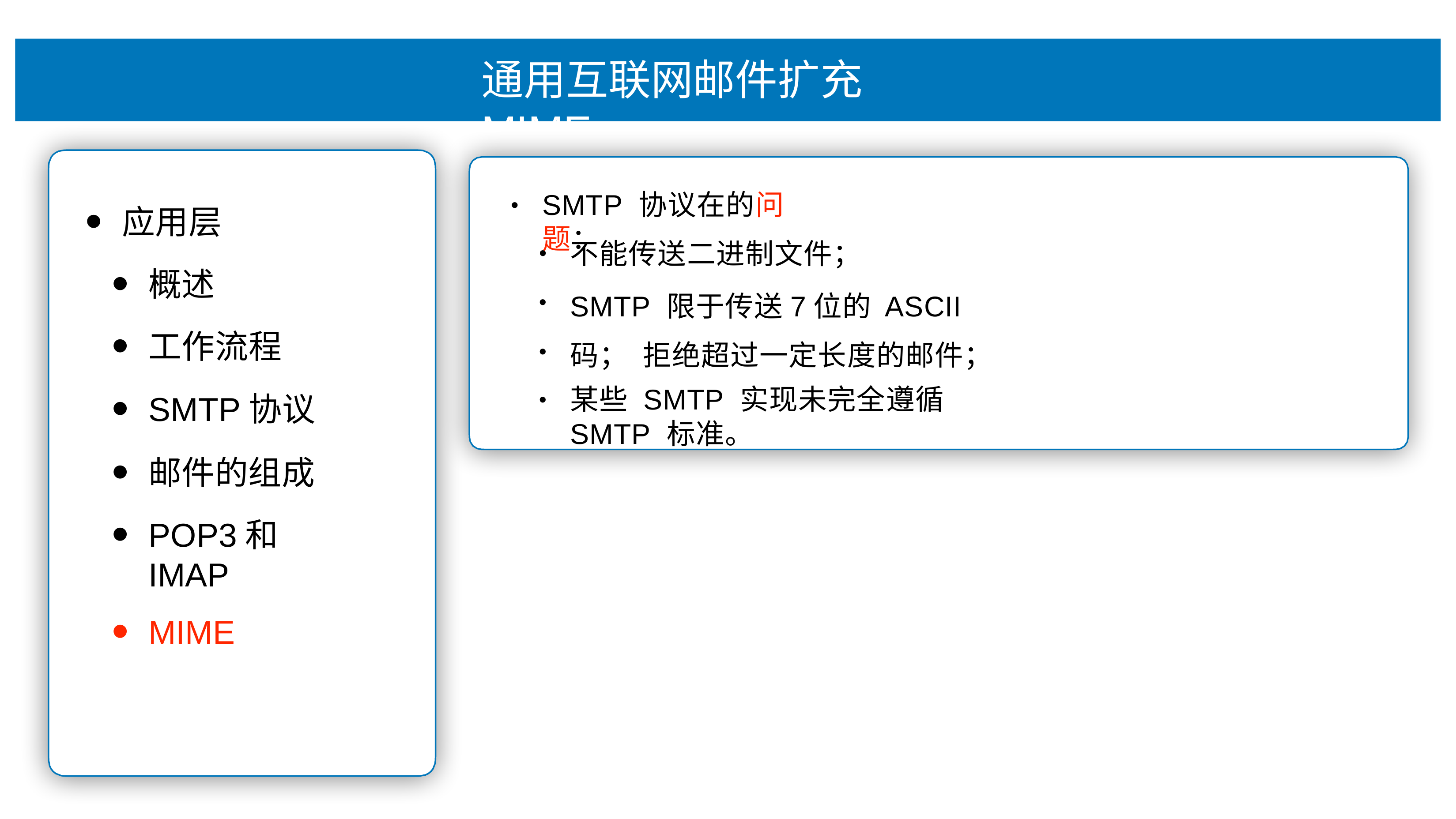

# 通⽤互联⽹邮件扩充MIME

SMTP 协议在的问题：
•
应⽤层
概述
⼯作流程
SMTP协议
邮件的组成
POP3和IMAP
MIME
不能传送⼆进制⽂件；
SMTP 限于传送7位的 ASCII 码；  拒绝超过⼀定⻓度的邮件；
某些 SMTP 实现未完全遵循 SMTP 标准。
•
•
•